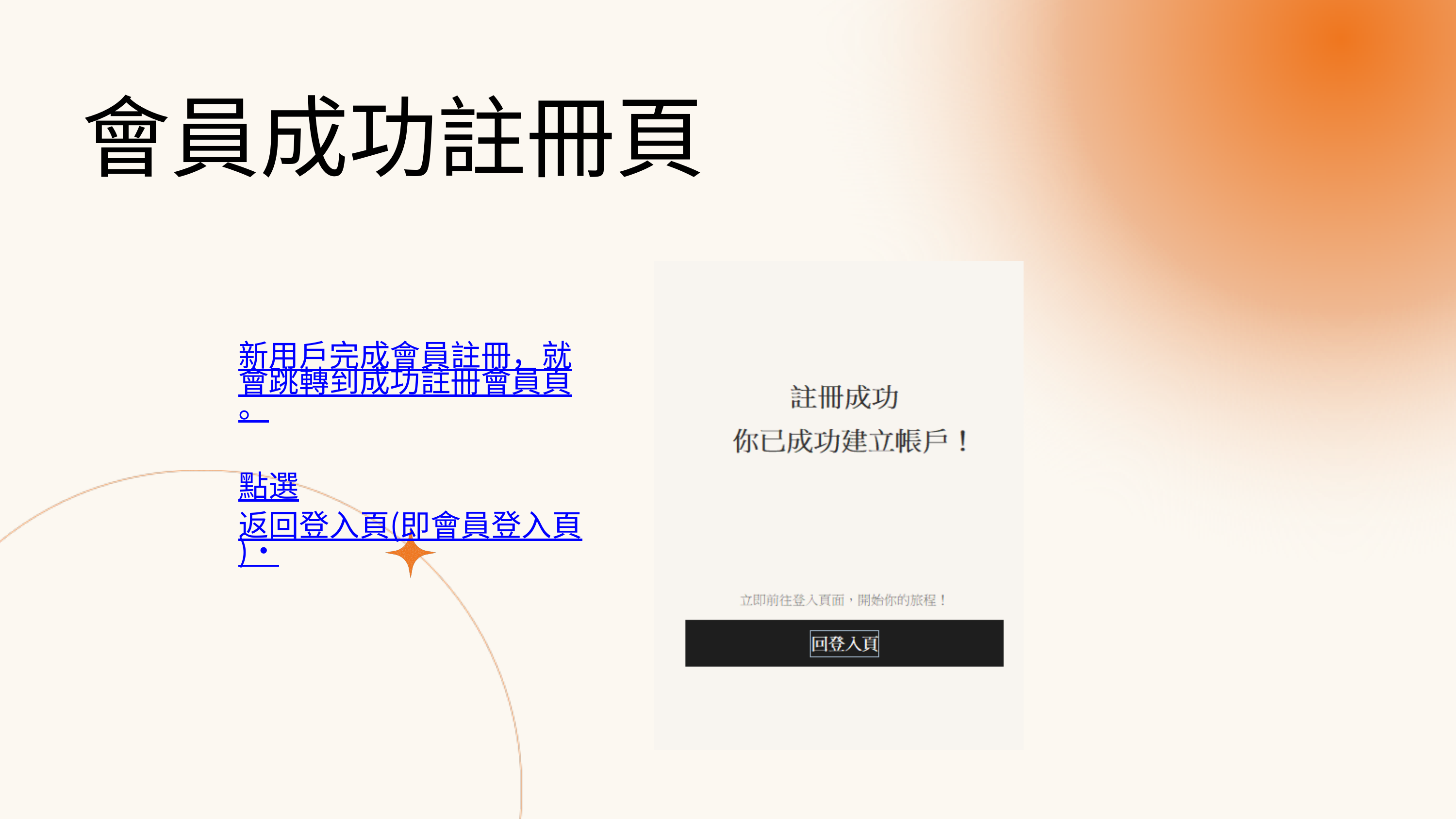

會員成功註冊頁

新用戶完成會員註冊，就會跳轉到成功註冊會員頁。

點選返回登入頁(即會員登入頁)‧